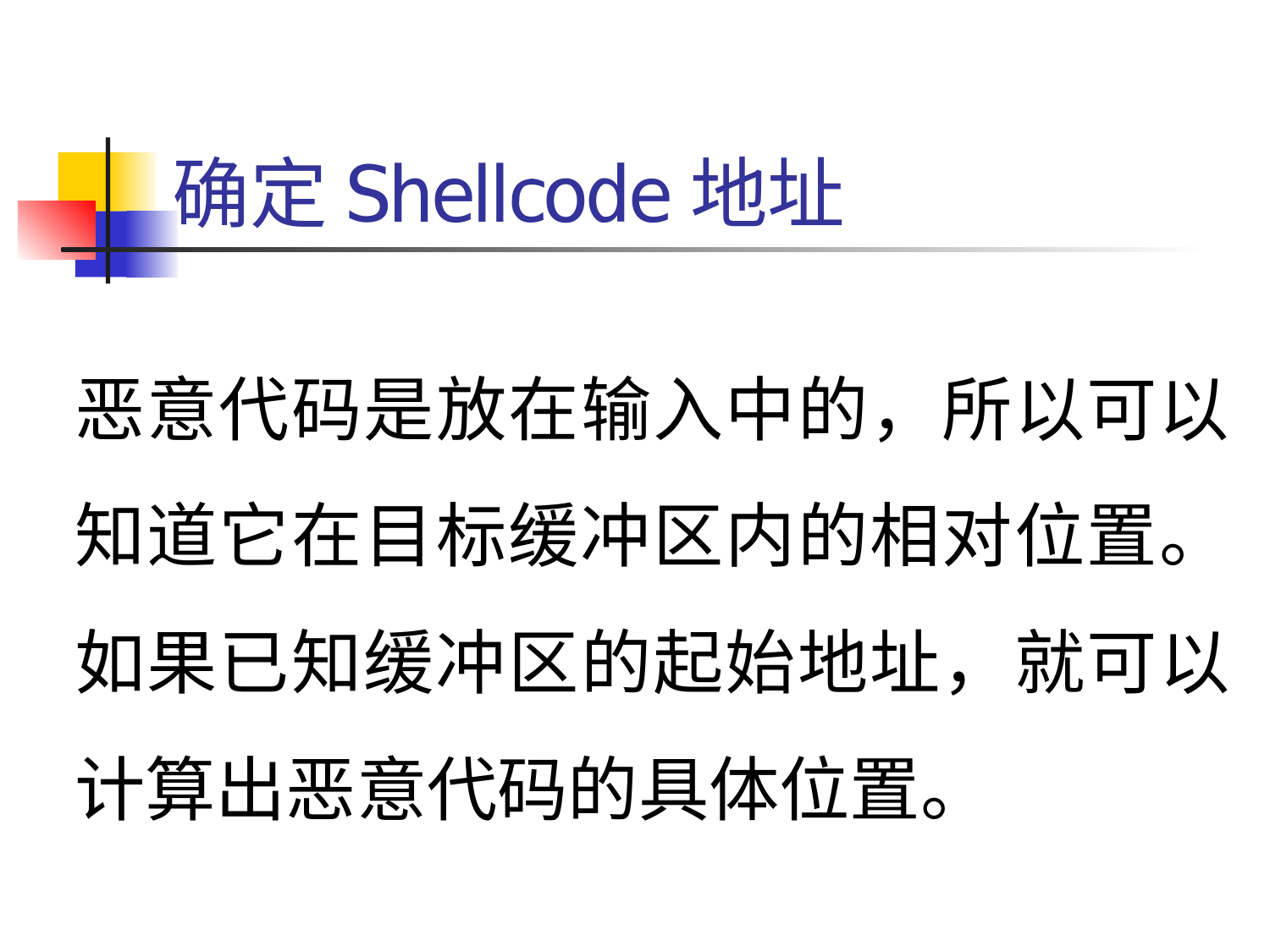

# 确定Shellcode地址
恶意代码是放在输入中的，所以可以知道它在目标缓冲区内的相对位置。如果已知缓冲区的起始地址，就可以计算出恶意代码的具体位置。